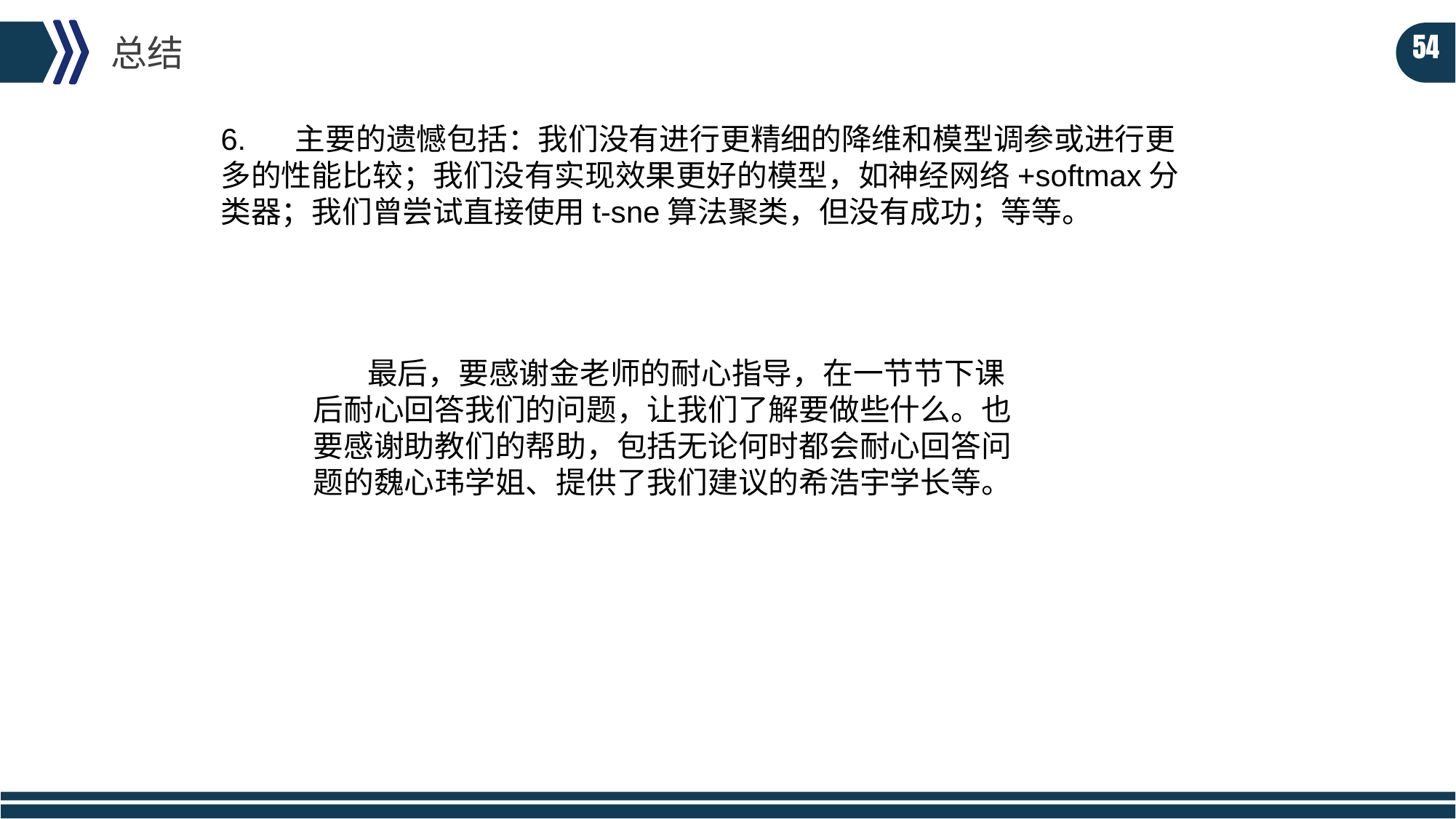

总结
54
6.     主要的遗憾包括：我们没有进行更精细的降维和模型调参或进行更多的性能比较；我们没有实现效果更好的模型，如神经网络+softmax分类器；我们曾尝试直接使用t-sne算法聚类，但没有成功；等等。
       最后，要感谢金老师的耐心指导，在一节节下课后耐心回答我们的问题，让我们了解要做些什么。也要感谢助教们的帮助，包括无论何时都会耐心回答问题的魏心玮学姐、提供了我们建议的希浩宇学长等。

延时符